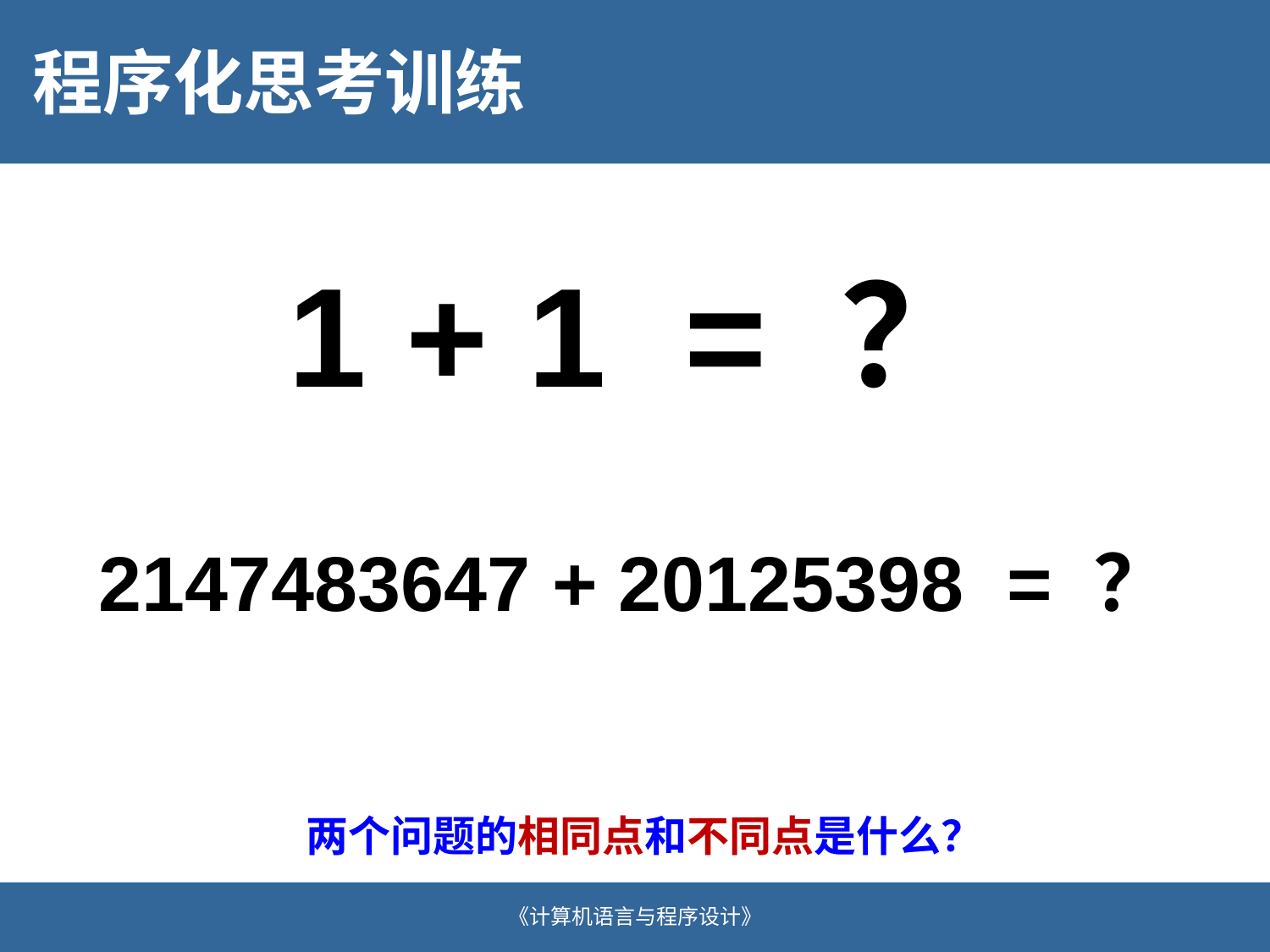

# 程序化思考训练
1 + 1  = ？
2147483647 + 20125398  = ？
两个问题的相同点和不同点是什么？

《计算机语言与程序设计》
72